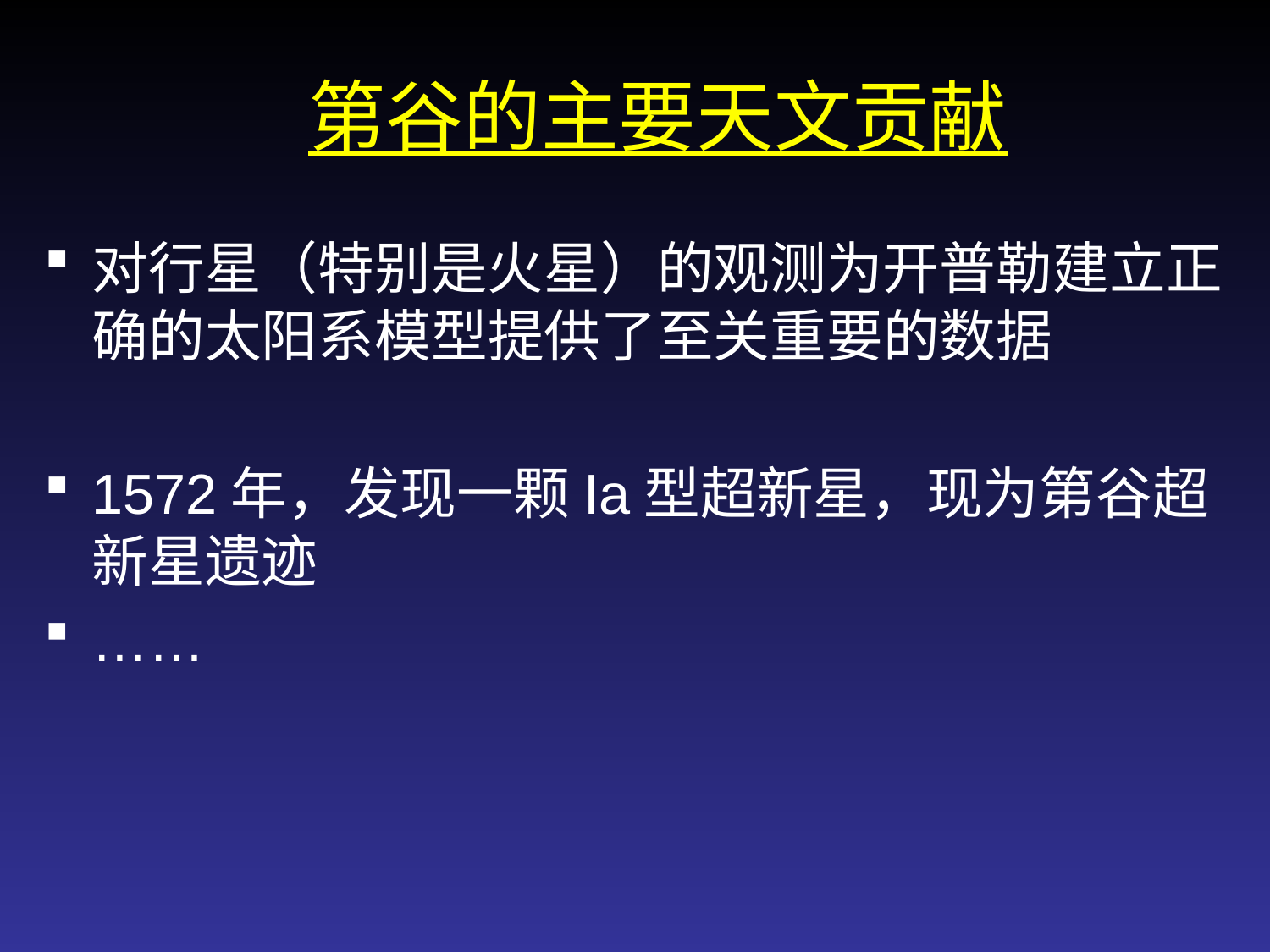

第谷的主要天文贡献
对行星（特别是火星）的观测为开普勒建立正确的太阳系模型提供了至关重要的数据

1572年，发现一颗Ia型超新星，现为第谷超新星遗迹
……